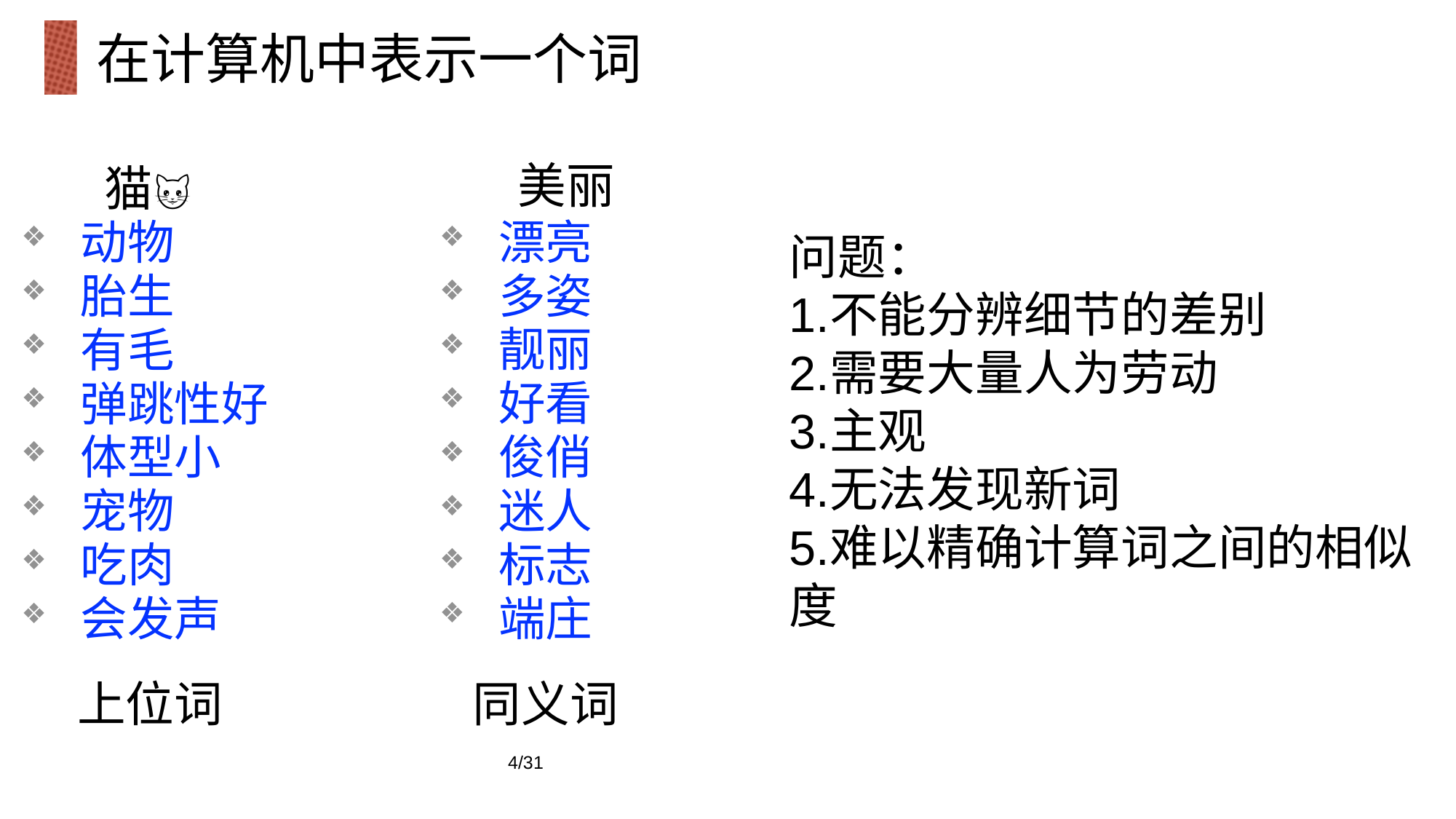

在计算机中表示一个词

美丽
猫🐱
动物
胎生
有毛
弹跳性好
体型小
宠物
吃肉
会发声
问题：
不能分辨细节的差别
需要大量人为劳动
主观
无法发现新词
难以精确计算词之间的相似度
漂亮
多姿
靓丽
好看
俊俏
迷人
标志
端庄
上位词
同义词
4/31